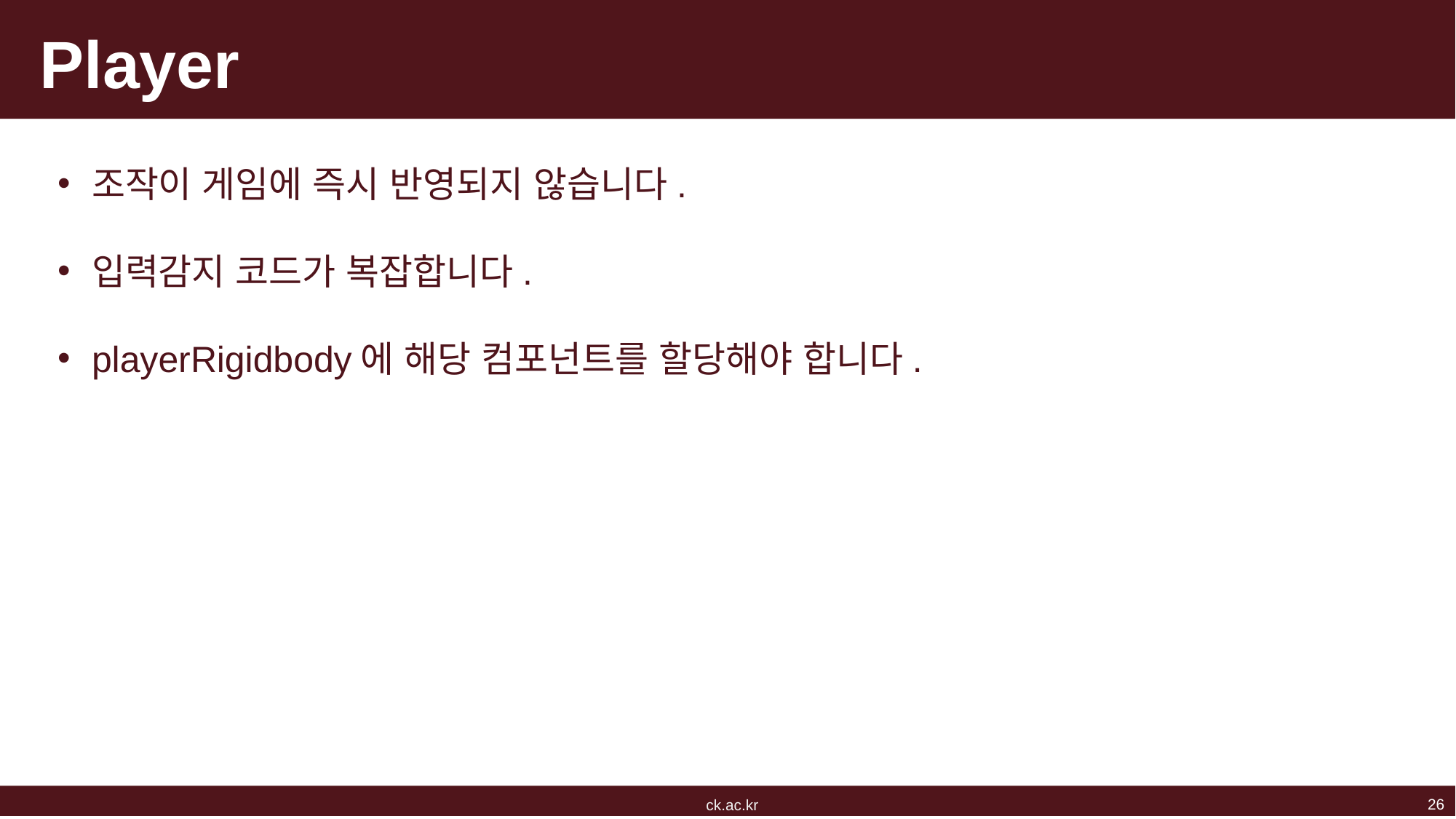

# Player
조작이 게임에 즉시 반영되지 않습니다.

입력감지 코드가 복잡합니다.

playerRigidbody에 해당 컴포넌트를 할당해야 합니다.

26
ck.ac.kr